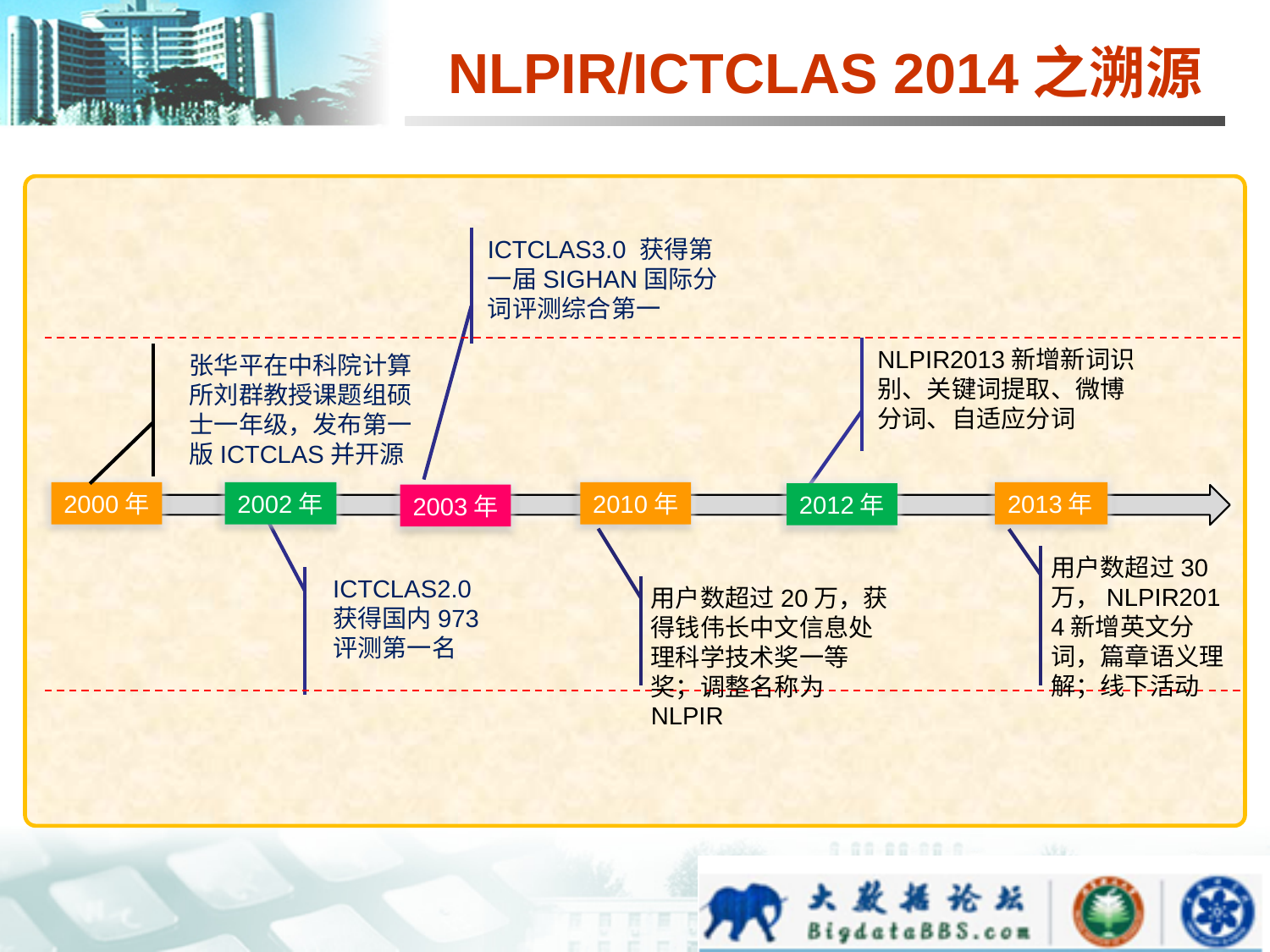

NLPIR/ICTCLAS 2014之溯源

ICTCLAS3.0 获得第一届SIGHAN国际分词评测综合第一
NLPIR2013新增新词识别、关键词提取、微博分词、自适应分词
张华平在中科院计算所刘群教授课题组硕士一年级，发布第一版ICTCLAS并开源
2000年
2002年
2010年
2013年
2012年
2003年

用户数超过30万，NLPIR2014新增英文分词，篇章语义理解；线下活动
ICTCLAS2.0 获得国内973评测第一名
用户数超过20万，获得钱伟长中文信息处理科学技术奖一等奖；调整名称为NLPIR